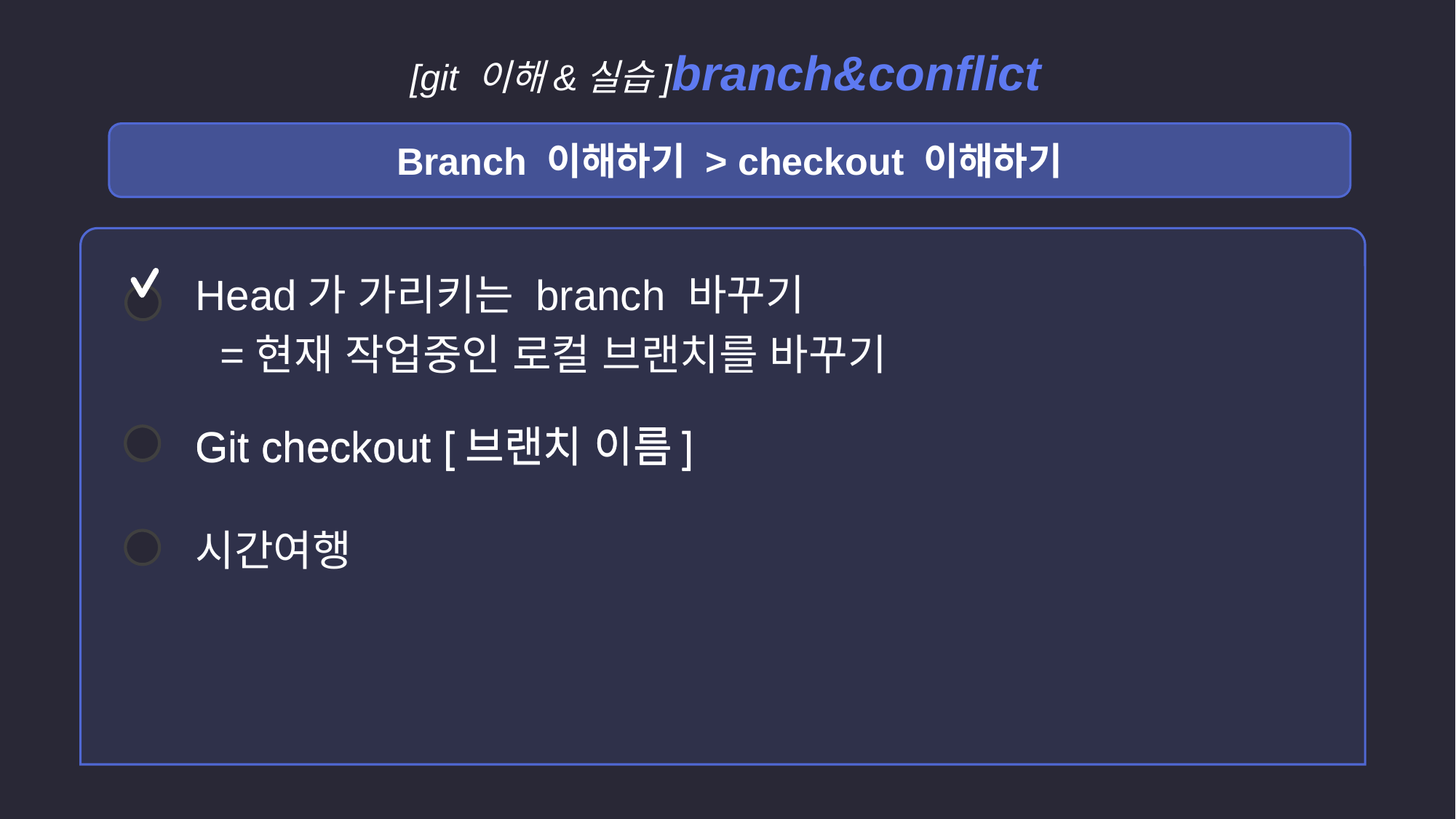

[git 이해&실습]branch&conflict
Branch 이해하기 > checkout 이해하기

Head가 가리키는 branch 바꾸기

=현재 작업중인 로컬 브랜치를 바꾸기
Git checkout [브랜치 이름]
Git checkout [브랜치 이름]

시간여행